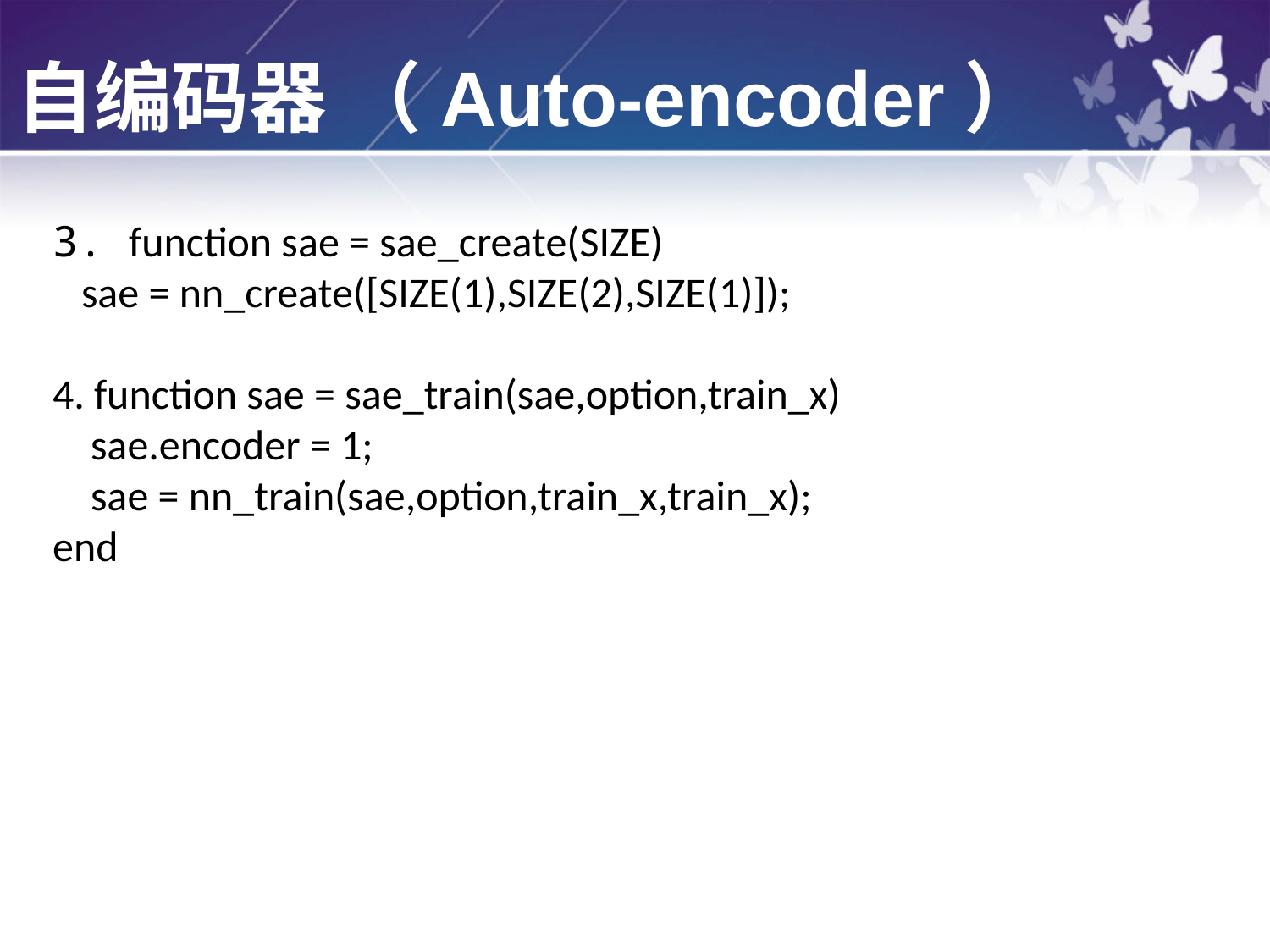

自编码器 （Auto-encoder）
3. function sae = sae_create(SIZE)
   sae = nn_create([SIZE(1),SIZE(2),SIZE(1)]);

4. function sae = sae_train(sae,option,train_x)
    sae.encoder = 1;
    sae = nn_train(sae,option,train_x,train_x);
end